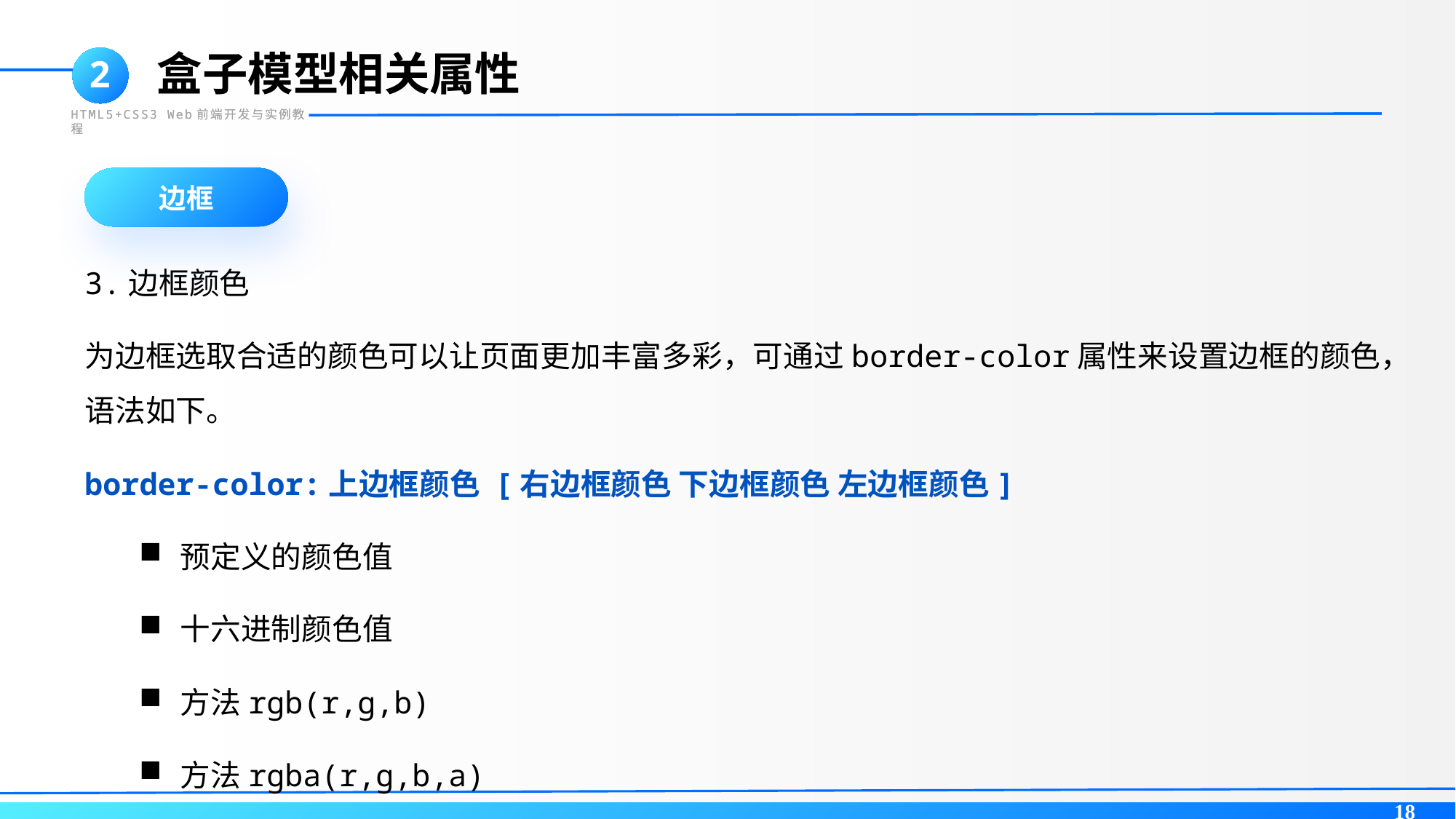

盒子模型相关属性
2
HTML5+CSS3 Web前端开发与实例教程
边框
3.边框颜色
为边框选取合适的颜色可以让页面更加丰富多彩，可通过border-color属性来设置边框的颜色，语法如下。
border-color:上边框颜色 [右边框颜色 下边框颜色 左边框颜色]
预定义的颜色值
十六进制颜色值
方法rgb(r,g,b)
方法rgba(r,g,b,a)
18